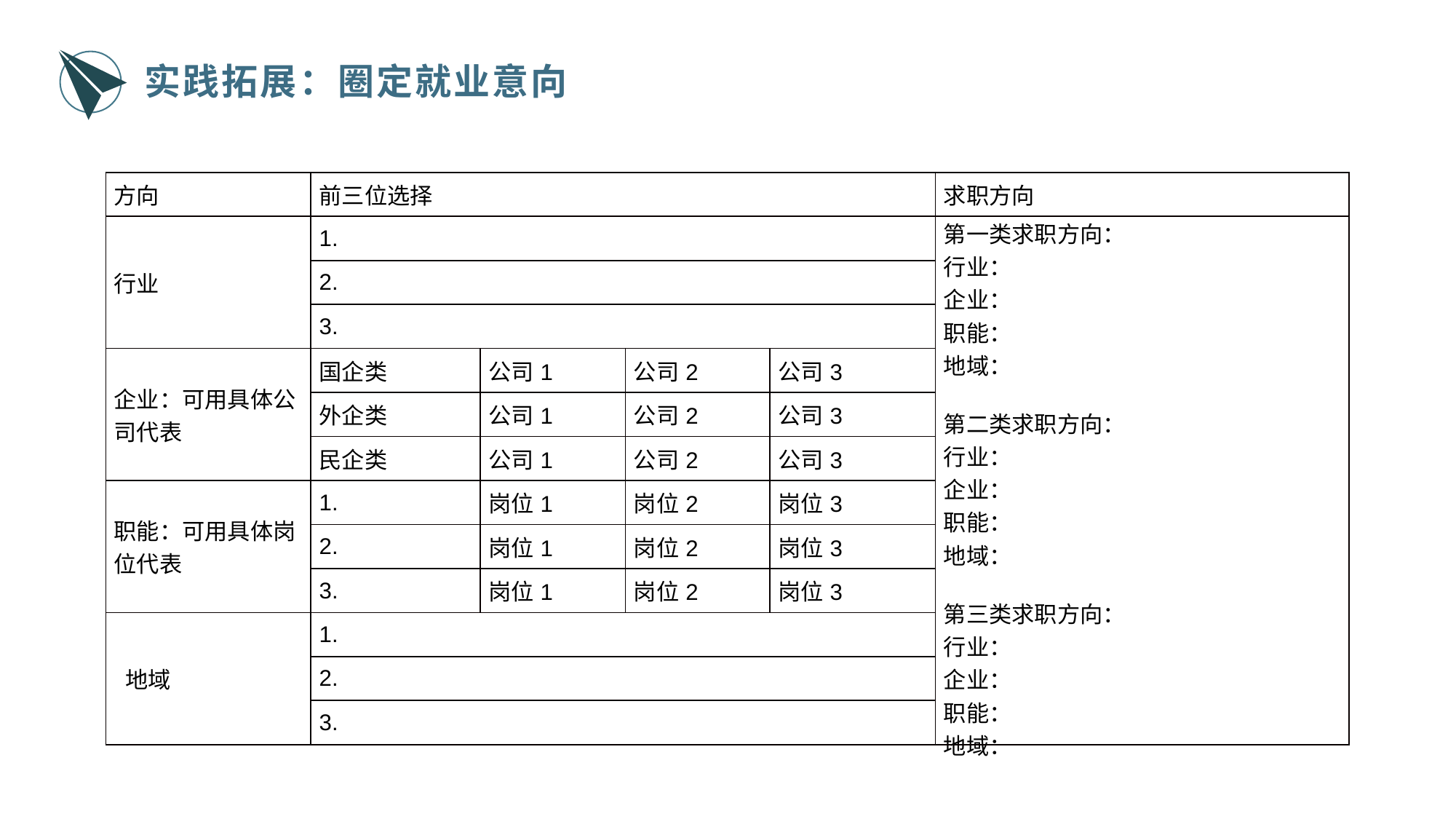

实践拓展：圈定就业意向
| 方向 | 前三位选择 |  |  |  | 求职方向 |
| --- | --- | --- | --- | --- | --- |
| 行业 | 1. |  |  |  | 第一类求职方向： 行业： 企业： 职能： 地域： 第二类求职方向： 行业： 企业： 职能： 地域： 第三类求职方向： 行业： 企业： 职能： 地域： |
|  | 2. |  |  |  |  |
|  | 3. |  |  |  |  |
| 企业：可用具体公司代表 | 国企类 | 公司1 | 公司2 | 公司3 |  |
|  | 外企类 | 公司1 | 公司2 | 公司3 |  |
|  | 民企类 | 公司1 | 公司2 | 公司3 |  |
| 职能：可用具体岗位代表 | 1. | 岗位1 | 岗位2 | 岗位3 |  |
|  | 2. | 岗位1 | 岗位2 | 岗位3 |  |
|  | 3. | 岗位1 | 岗位2 | 岗位3 |  |
| 地域 | 1. |  |  |  |  |
|  | 2. |  |  |  |  |
|  | 3. |  |  |  |  |